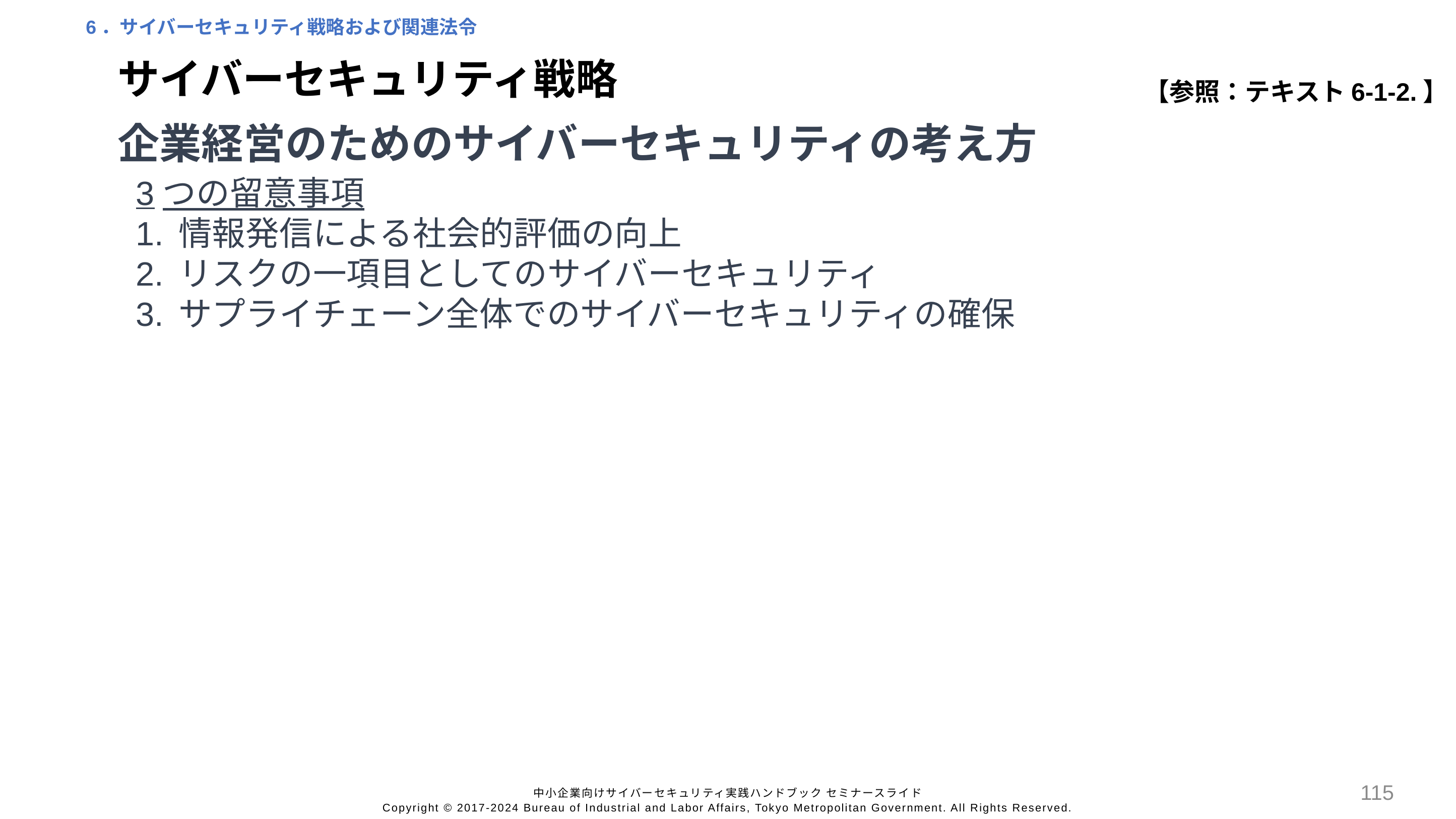

6．サイバーセキュリティ戦略および関連法令
サイバーセキュリティ戦略
【参照：テキスト6-1-2.】
企業経営のためのサイバーセキュリティの考え方
3つの留意事項
情報発信による社会的評価の向上
リスクの一項目としてのサイバーセキュリティ
サプライチェーン全体でのサイバーセキュリティの確保
115